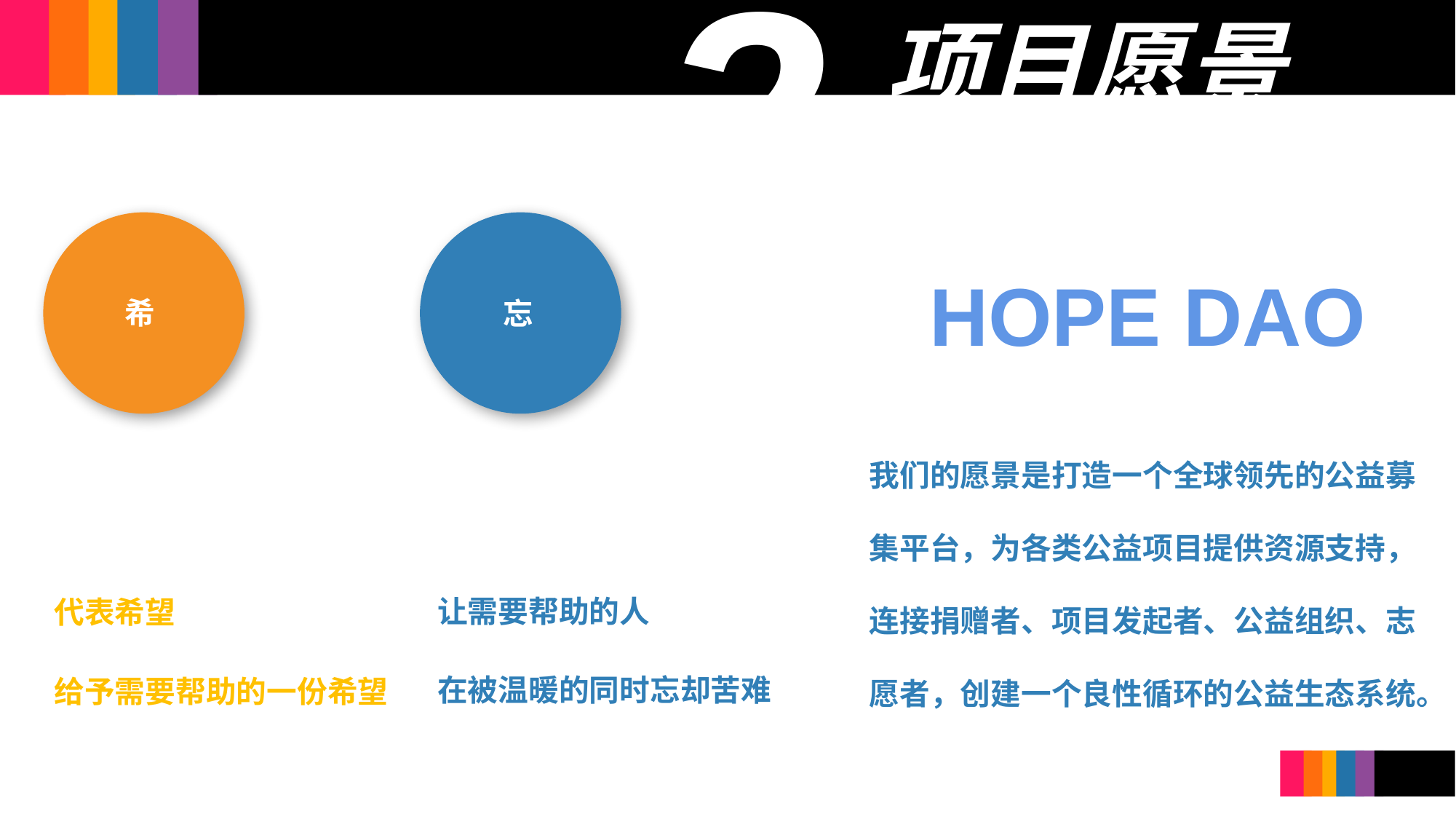

项目愿景
2

HOPE DAO
希
忘
编辑标题
我们的愿景是打造一个全球领先的公益募集平台，为各类公益项目提供资源支持，连接捐赠者、项目发起者、公益组织、志愿者，创建一个良性循环的公益生态系统。
让需要帮助的人
在被温暖的同时忘却苦难
代表希望
给予需要帮助的一份希望